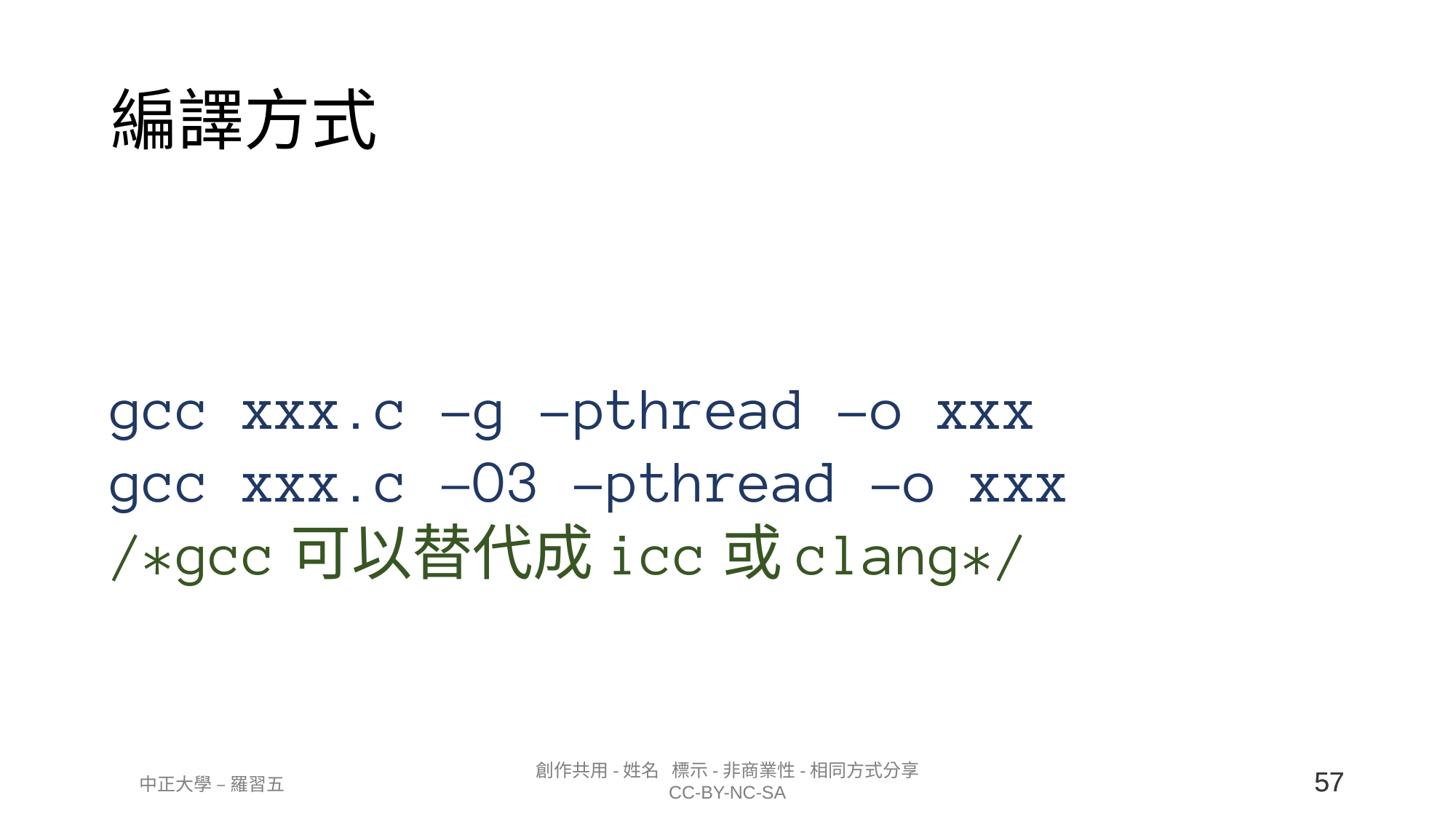

# 編譯方式
gcc xxx.c -g -pthread -o xxx
gcc xxx.c –O3 -pthread -o xxx
/*gcc可以替代成icc或clang*/